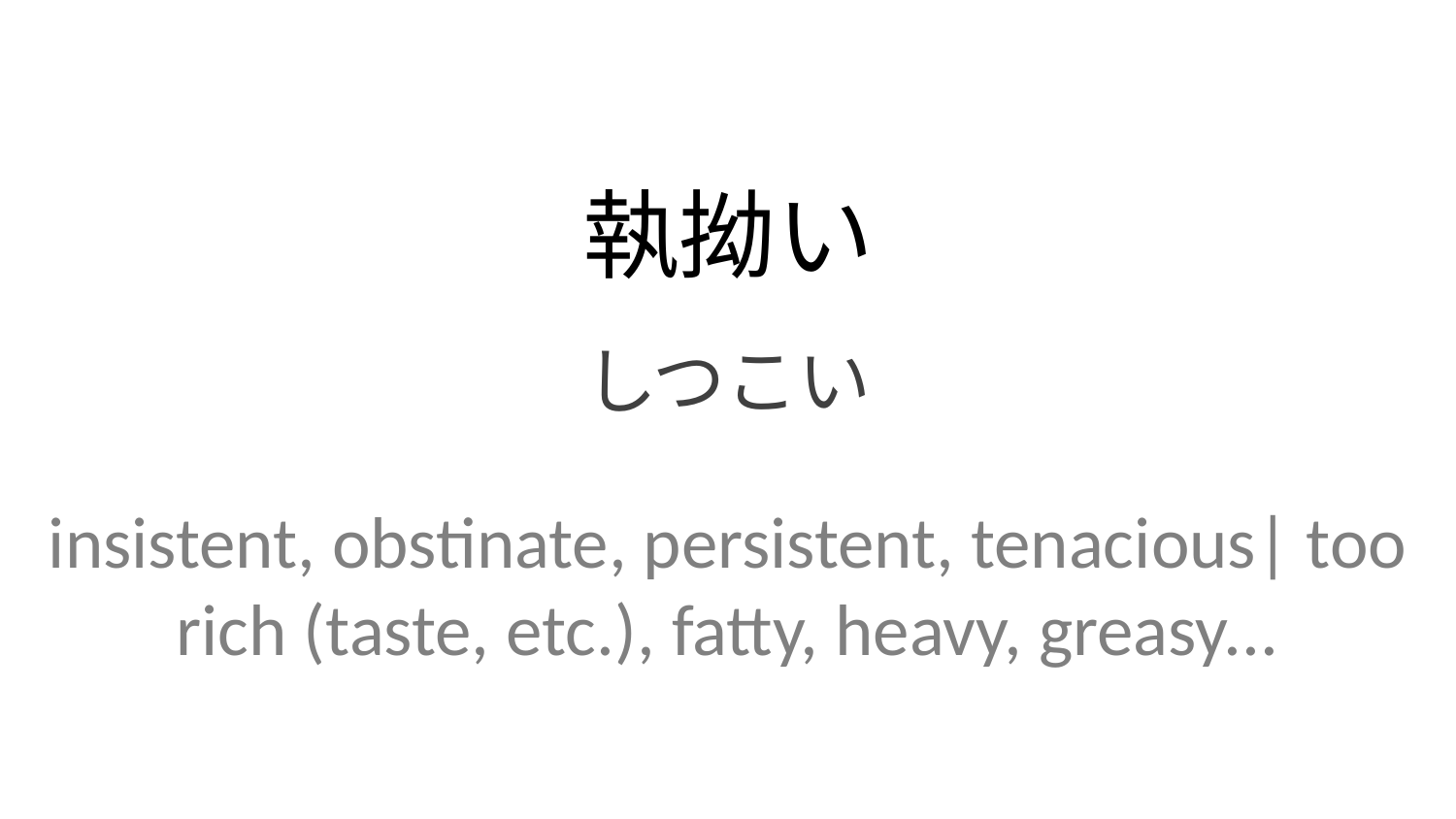

執拗い

しつこい
insistent, obstinate, persistent, tenacious| too rich (taste, etc.), fatty, heavy, greasy...